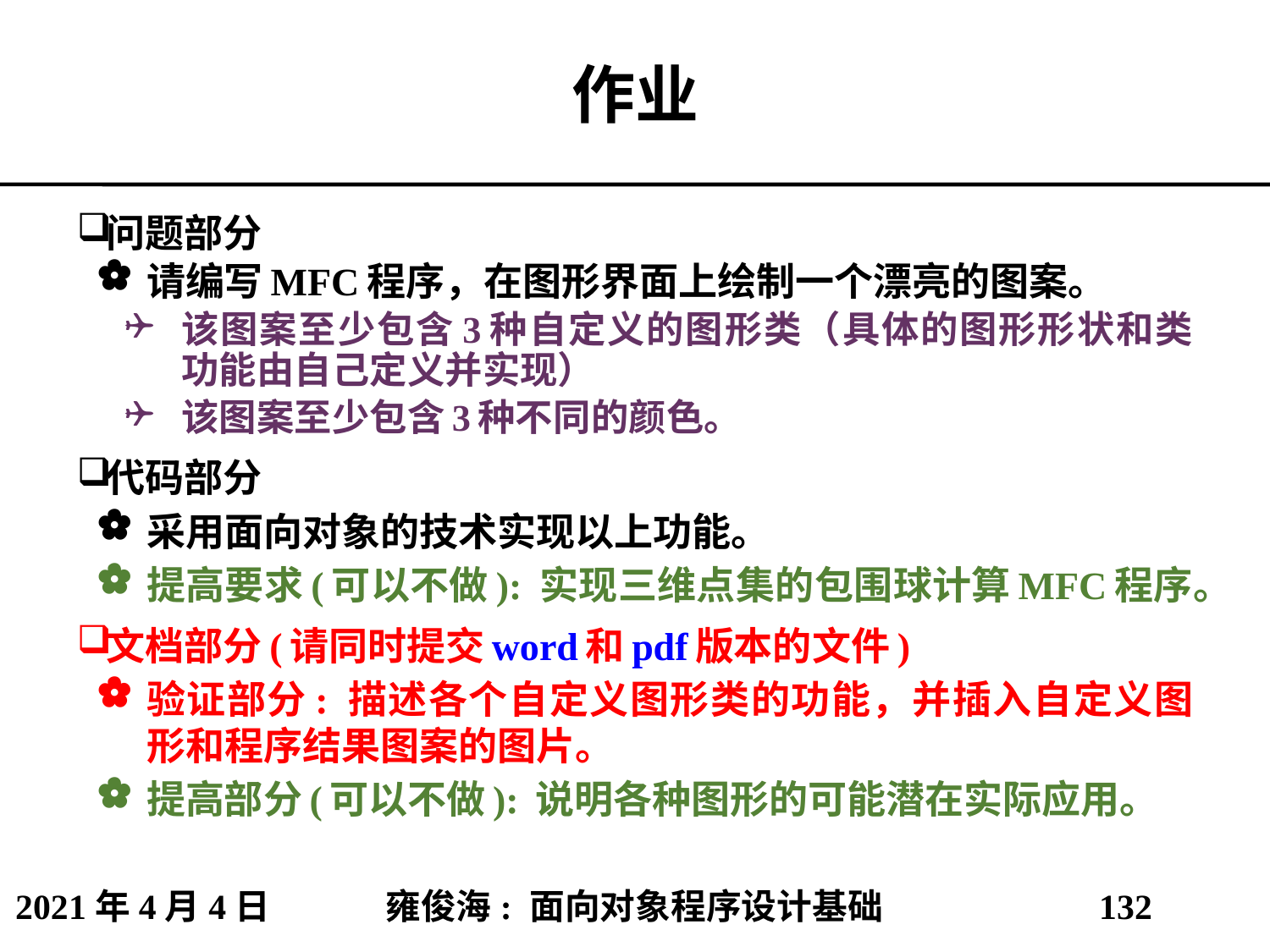

# 作业

问题部分
请编写MFC程序，在图形界面上绘制一个漂亮的图案。
该图案至少包含3种自定义的图形类（具体的图形形状和类功能由自己定义并实现）
该图案至少包含3种不同的颜色。
代码部分
采用面向对象的技术实现以上功能。
提高要求(可以不做): 实现三维点集的包围球计算MFC程序。
文档部分(请同时提交word和pdf版本的文件)
验证部分: 描述各个自定义图形类的功能，并插入自定义图形和程序结果图案的图片。
提高部分(可以不做): 说明各种图形的可能潜在实际应用。

2021年4月4日
雍俊海: 面向对象程序设计基础
132